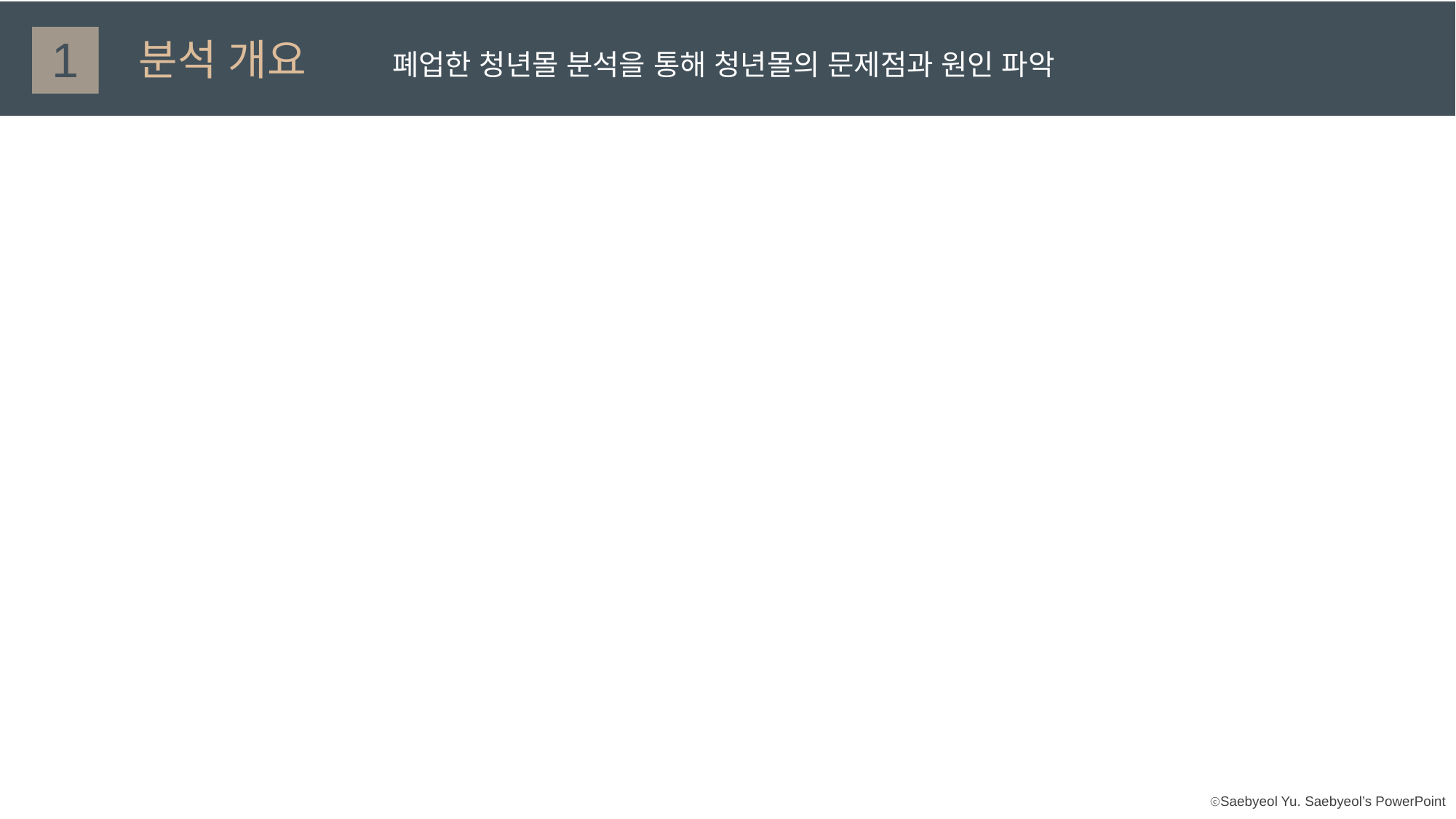

1

분석 개요
폐업한 청년몰 분석을 통해 청년몰의 문제점과 원인 파악